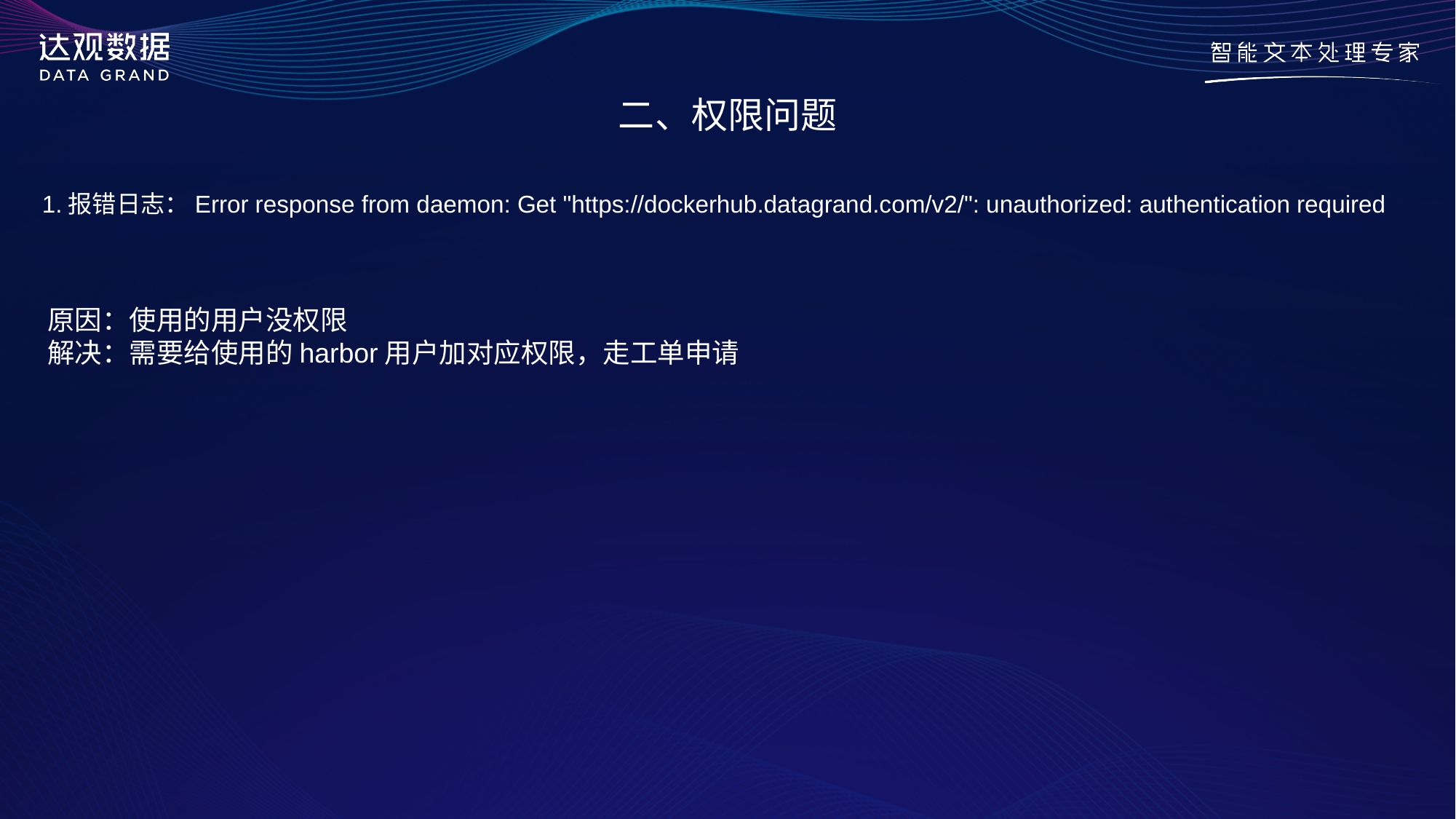

# 二、权限问题
1.报错日志：Error response from daemon: Get "https://dockerhub.datagrand.com/v2/": unauthorized: authentication required
原因：使用的用户没权限
解决：需要给使用的harbor用户加对应权限，走工单申请